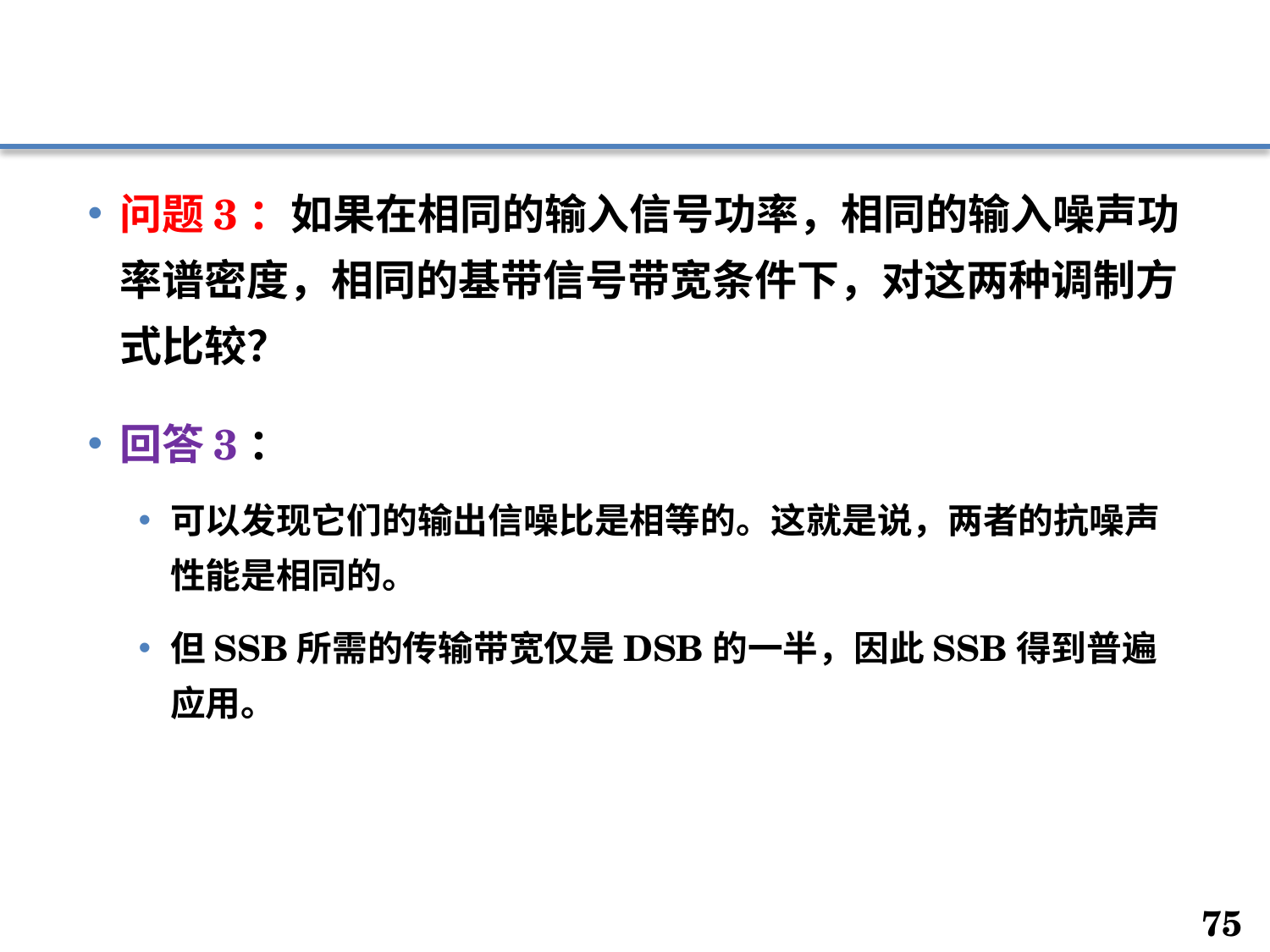

#
问题3：如果在相同的输入信号功率，相同的输入噪声功率谱密度，相同的基带信号带宽条件下，对这两种调制方式比较？
回答3：
可以发现它们的输出信噪比是相等的。这就是说，两者的抗噪声性能是相同的。
但SSB所需的传输带宽仅是DSB的一半，因此SSB得到普遍应用。
75